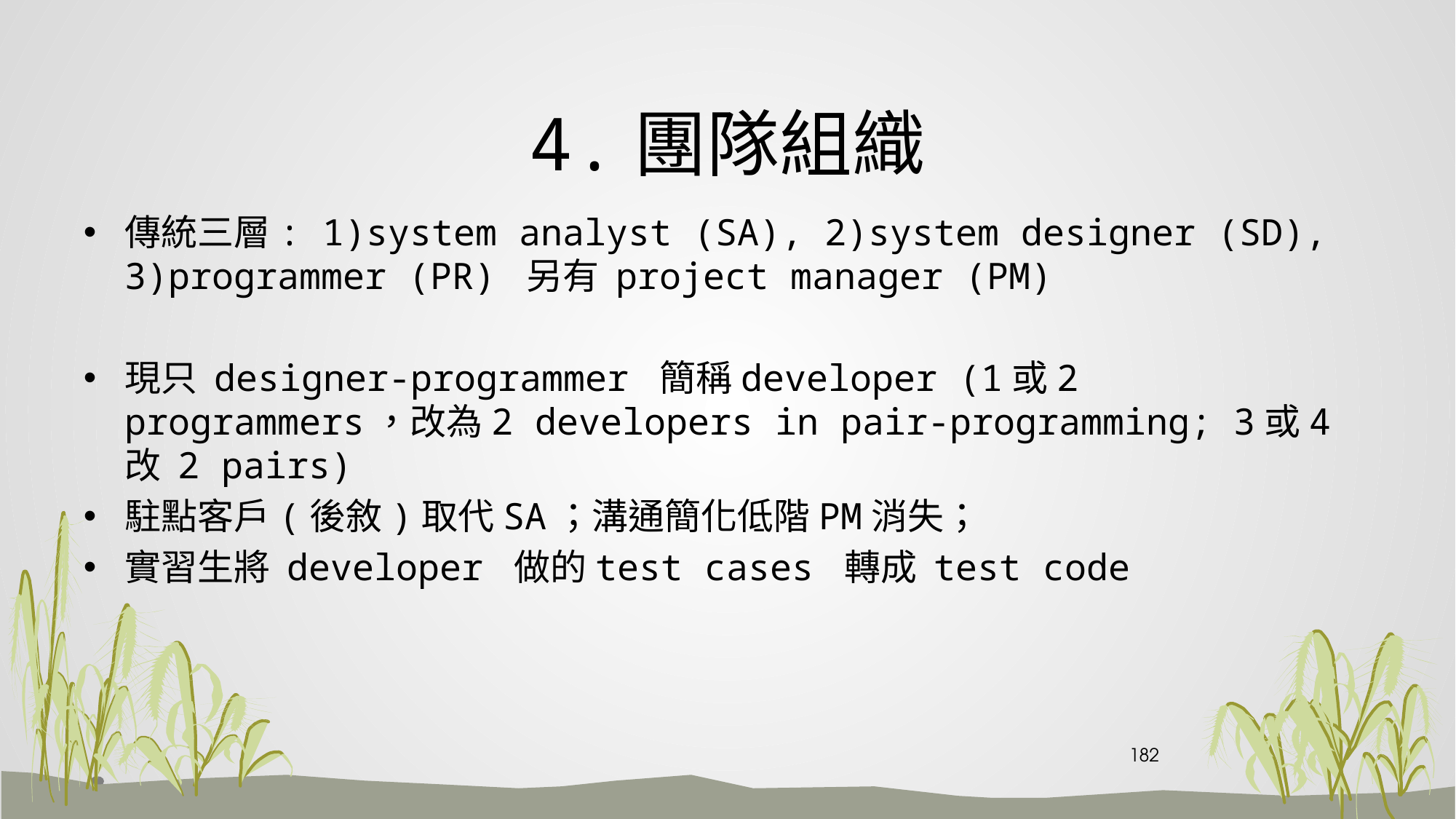

# 4.團隊組織
傳統三層: 1)system analyst (SA), 2)system designer (SD), 3)programmer (PR) 另有 project manager (PM)

現只 designer-programmer 簡稱developer (1或2 programmers，改為2 developers in pair-programming; 3或4 改 2 pairs)
駐點客戶(後敘)取代SA；溝通簡化低階PM消失；
實習生將 developer 做的test cases 轉成 test code

182